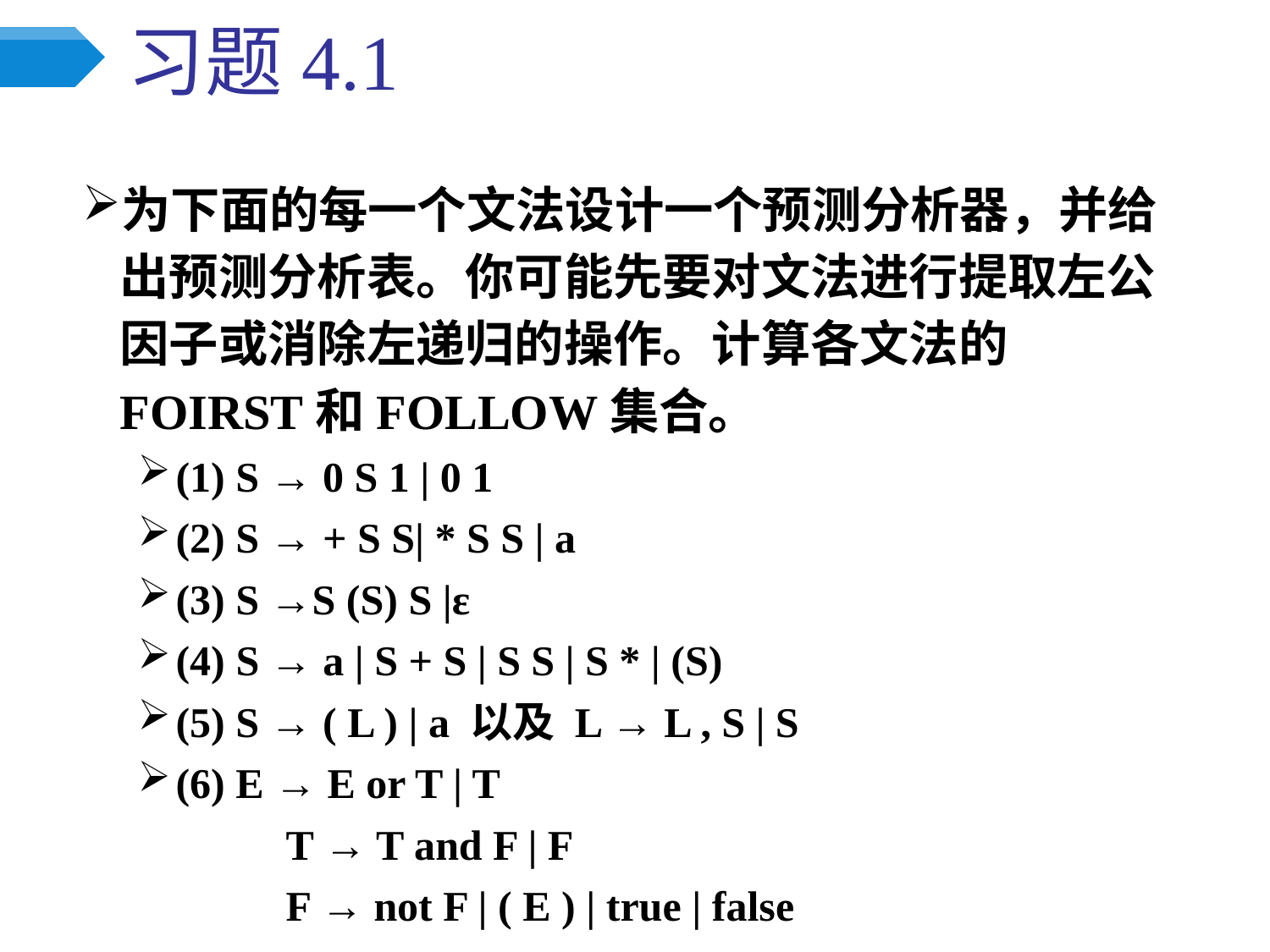

# 习题4.1
为下面的每一个文法设计一个预测分析器，并给出预测分析表。你可能先要对文法进行提取左公因子或消除左递归的操作。计算各文法的FOIRST和FOLLOW集合。
(1) S → 0 S 1 | 0 1
(2) S → + S S| * S S | a
(3) S →S (S) S |ε
(4) S → a | S + S | S S | S * | (S)
(5) S → ( L ) | a 以及 L → L , S | S
(6) E → E or T | T
	  T → T and F | F
	  F → not F | ( E ) | true | false